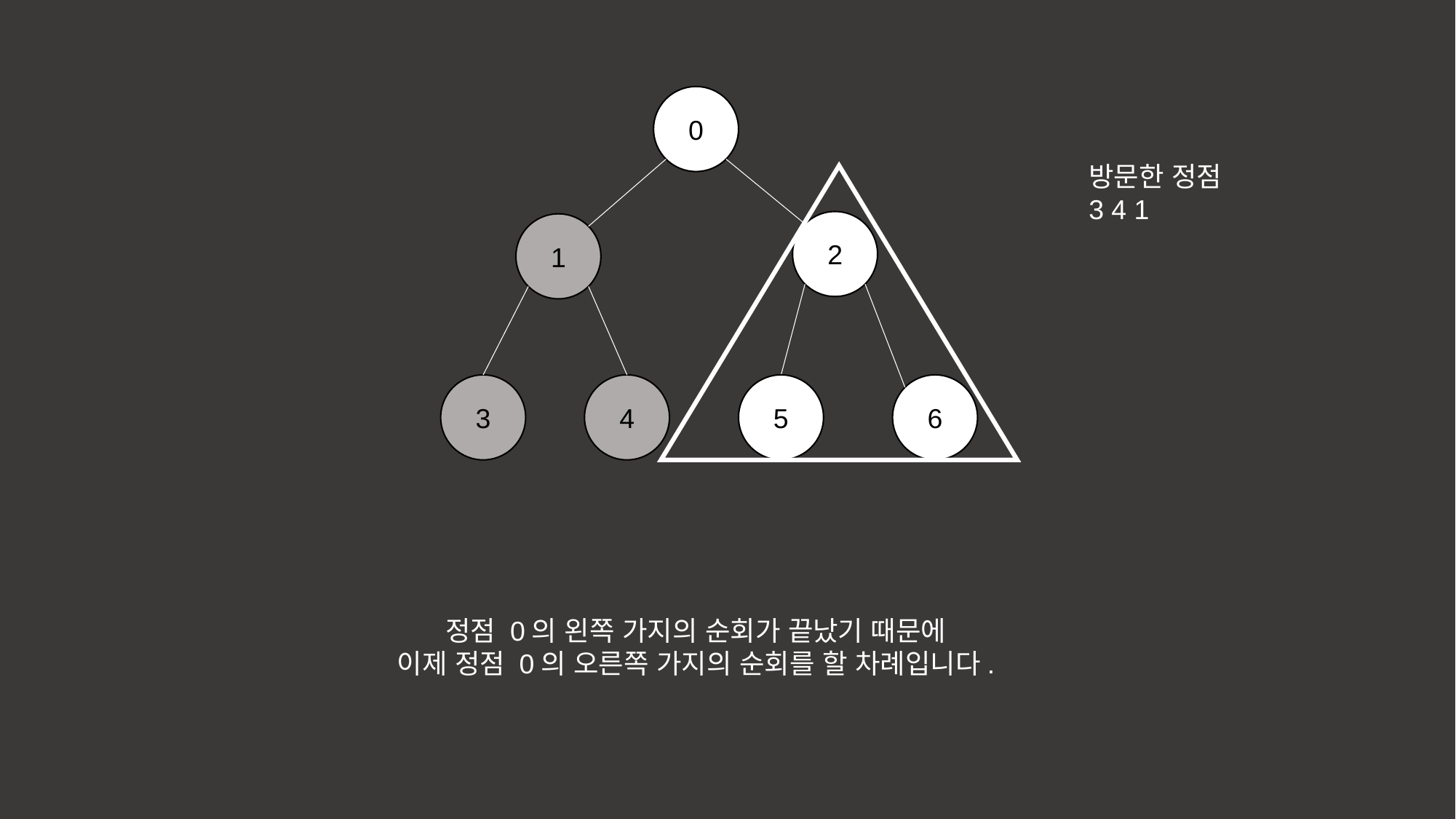

0
방문한 정점
3 4 1

2
1
3
4
5
6
정점 0의 왼쪽 가지의 순회가 끝났기 때문에
이제 정점 0의 오른쪽 가지의 순회를 할 차례입니다.